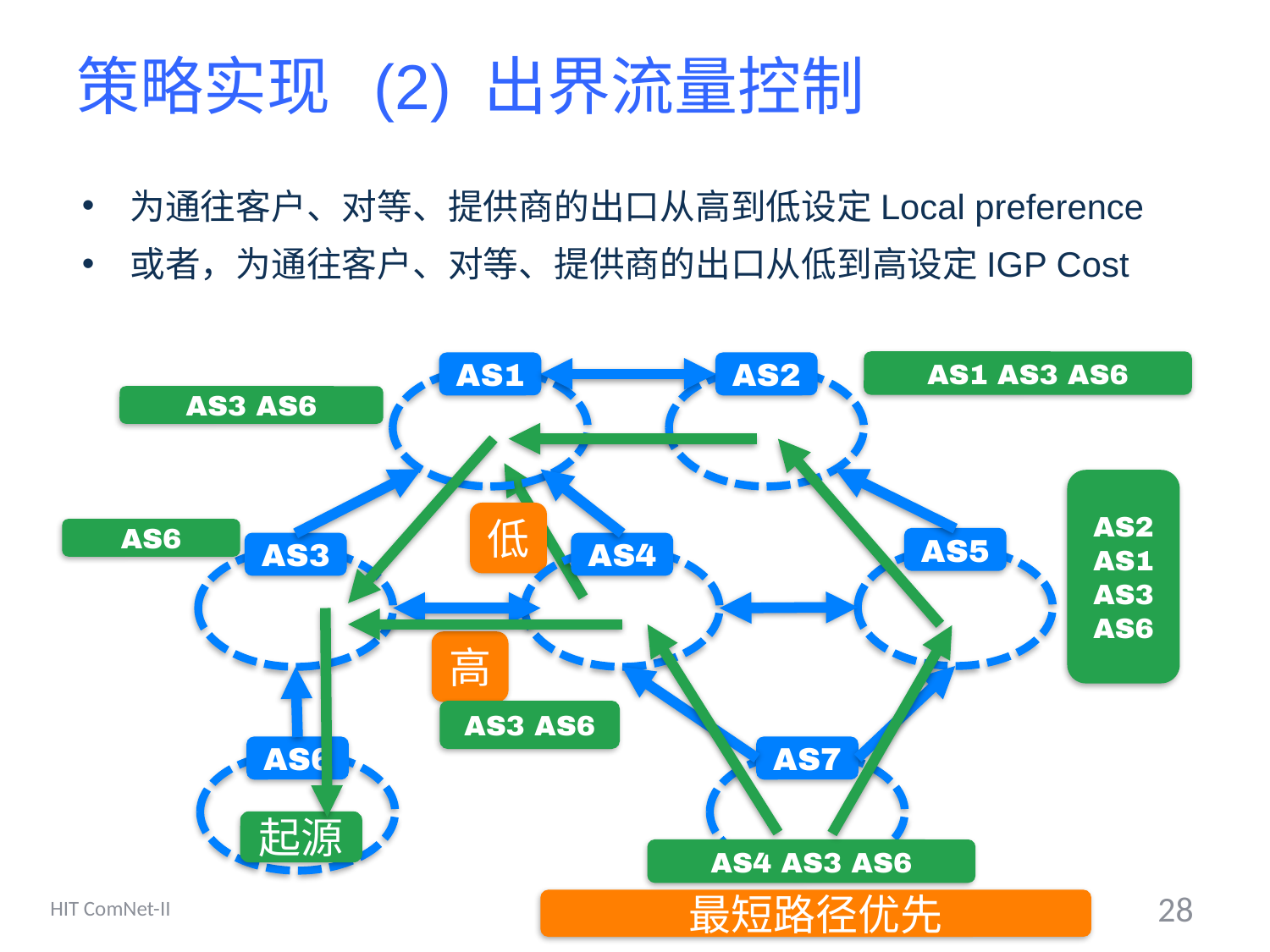

# 策略实现  (2) 出界流量控制
为通往客户、对等、提供商的出口从高到低设定Local preference
或者，为通往客户、对等、提供商的出口从低到高设定IGP Cost

AS1 AS3 AS6
AS3 AS6
AS2 AS1 AS3 AS6
AS6
AS1

AS2

AS5

AS3

AS4

AS6

AS7

起源
低
高
AS3 AS6
AS4 AS3 AS6
HIT ComNet-II
28
最短路径优先